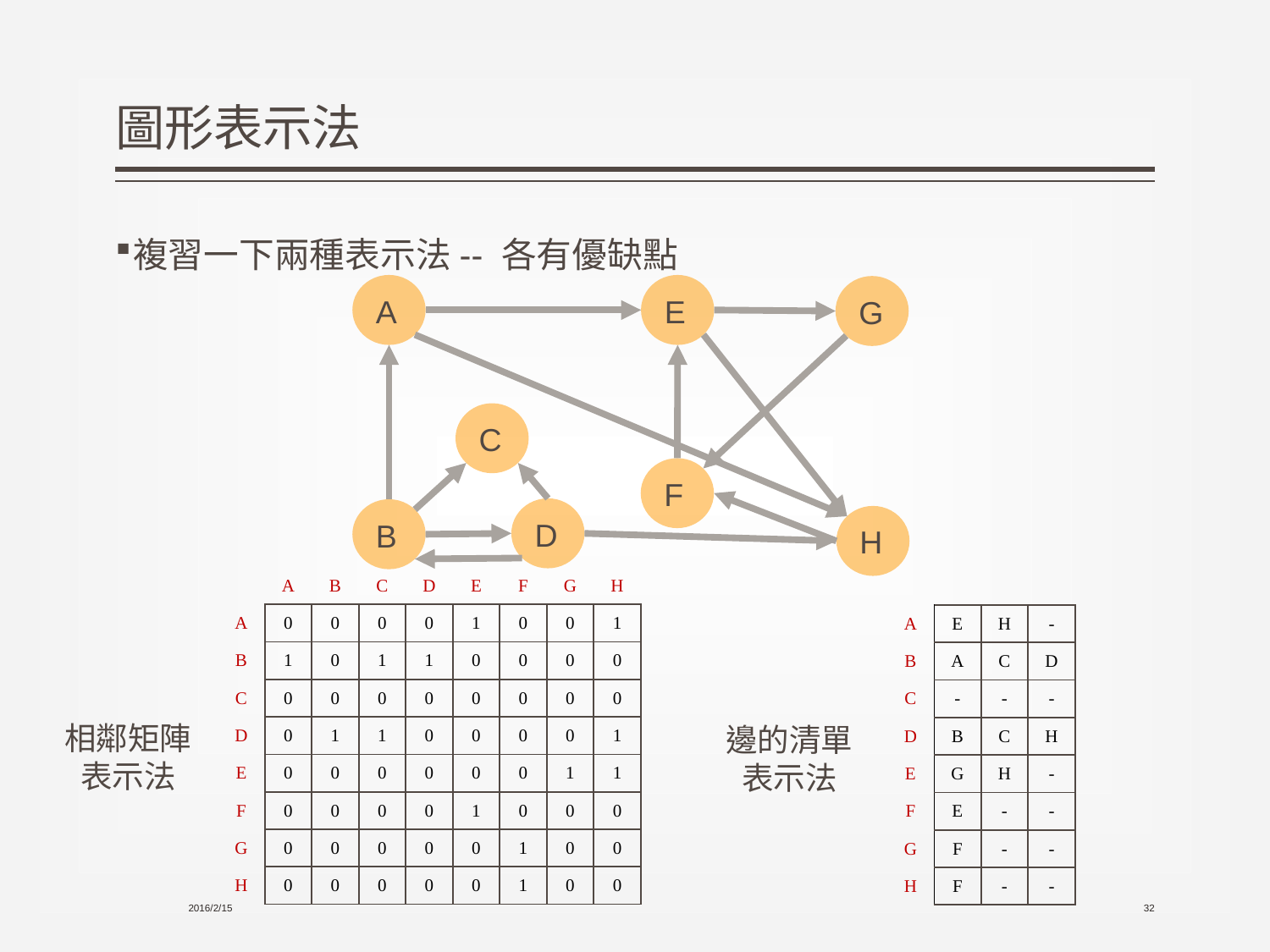

# 圖形表示法
複習一下兩種表示法-- 各有優缺點
A
E
G
C
F
D
B
H
|  | A | B | C | D | E | F | G | H |
| --- | --- | --- | --- | --- | --- | --- | --- | --- |
| A | 0 | 0 | 0 | 0 | 1 | 0 | 0 | 1 |
| B | 1 | 0 | 1 | 1 | 0 | 0 | 0 | 0 |
| C | 0 | 0 | 0 | 0 | 0 | 0 | 0 | 0 |
| D | 0 | 1 | 1 | 0 | 0 | 0 | 0 | 1 |
| E | 0 | 0 | 0 | 0 | 0 | 0 | 1 | 1 |
| F | 0 | 0 | 0 | 0 | 1 | 0 | 0 | 0 |
| G | 0 | 0 | 0 | 0 | 0 | 1 | 0 | 0 |
| H | 0 | 0 | 0 | 0 | 0 | 1 | 0 | 0 |
| A | E | H | - |
| --- | --- | --- | --- |
| B | A | C | D |
| C | - | - | - |
| D | B | C | H |
| E | G | H | - |
| F | E | - | - |
| G | F | - | - |
| H | F | - | - |
相鄰矩陣
表示法
邊的清單表示法
2016/2/15
32